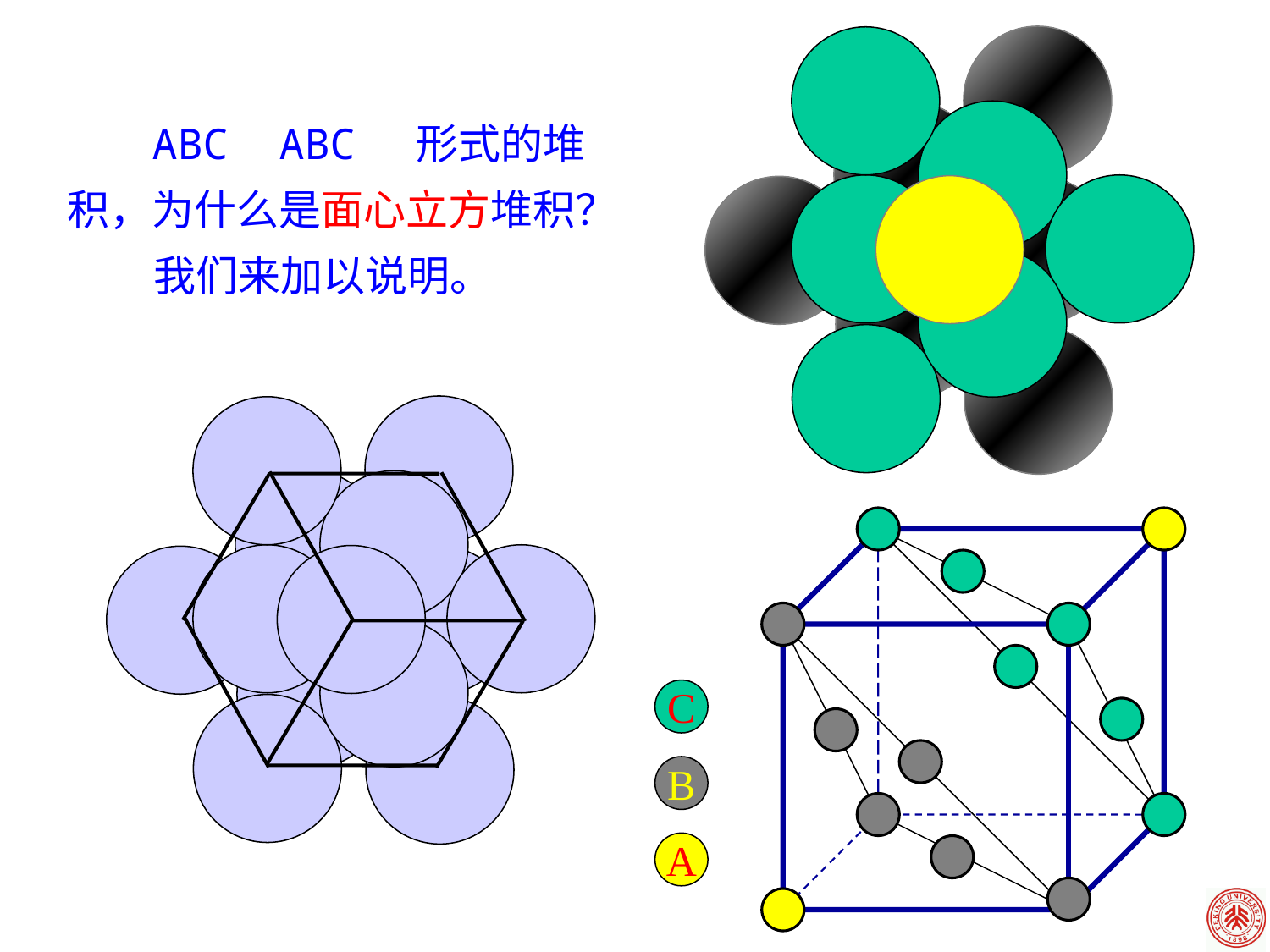

ABC  ABC  形式的堆积，为什么是面心立方堆积？
        我们来加以说明。

C

B

A